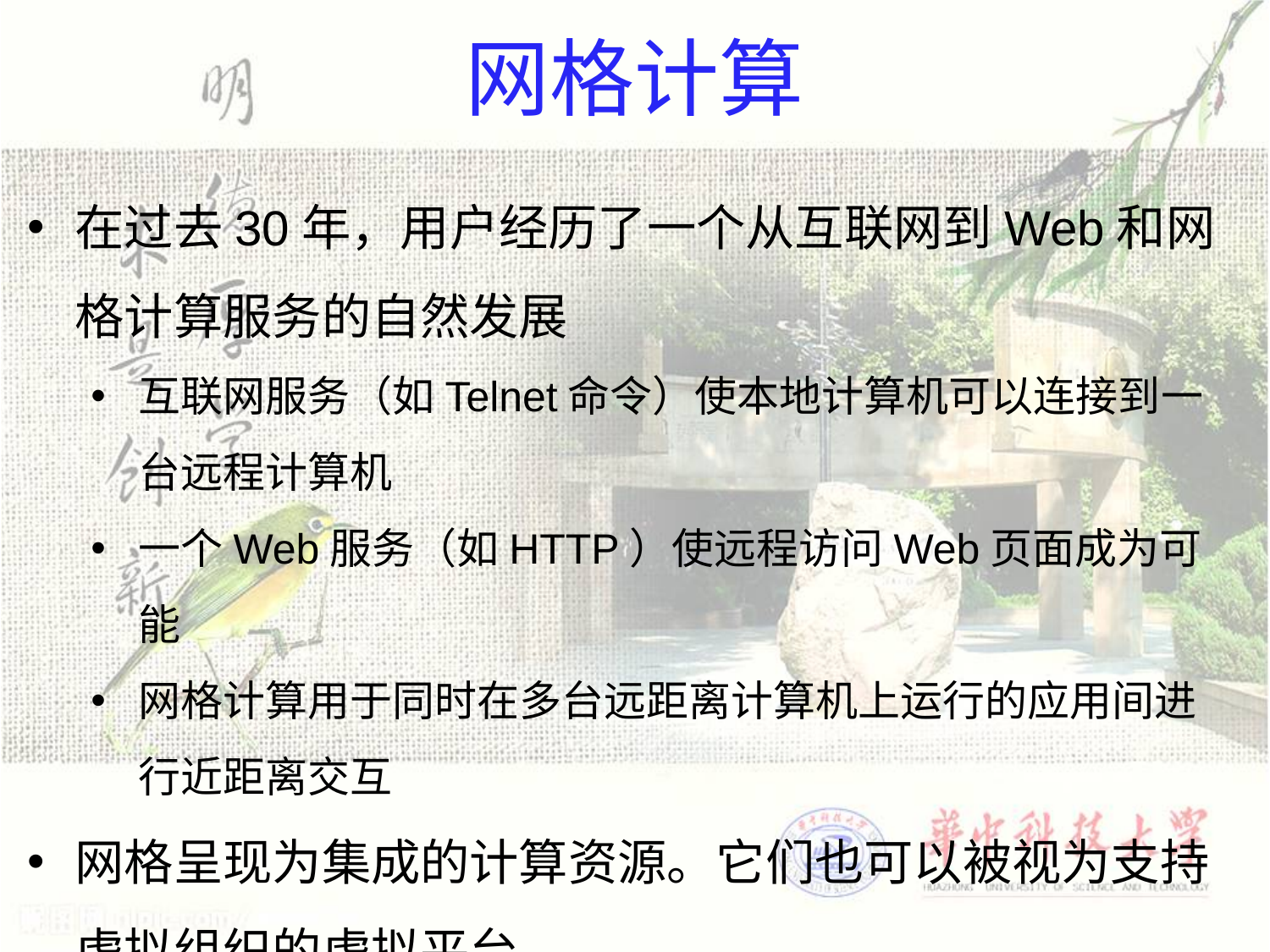

# 网格计算
在过去30年，用户经历了一个从互联网到Web和网格计算服务的自然发展
互联网服务（如Telnet命令）使本地计算机可以连接到一台远程计算机
一个Web服务（如HTTP）使远程访问Web页面成为可能
网格计算用于同时在多台远距离计算机上运行的应用间进行近距离交互
网格呈现为集成的计算资源。它们也可以被视为支持虚拟组织的虚拟平台